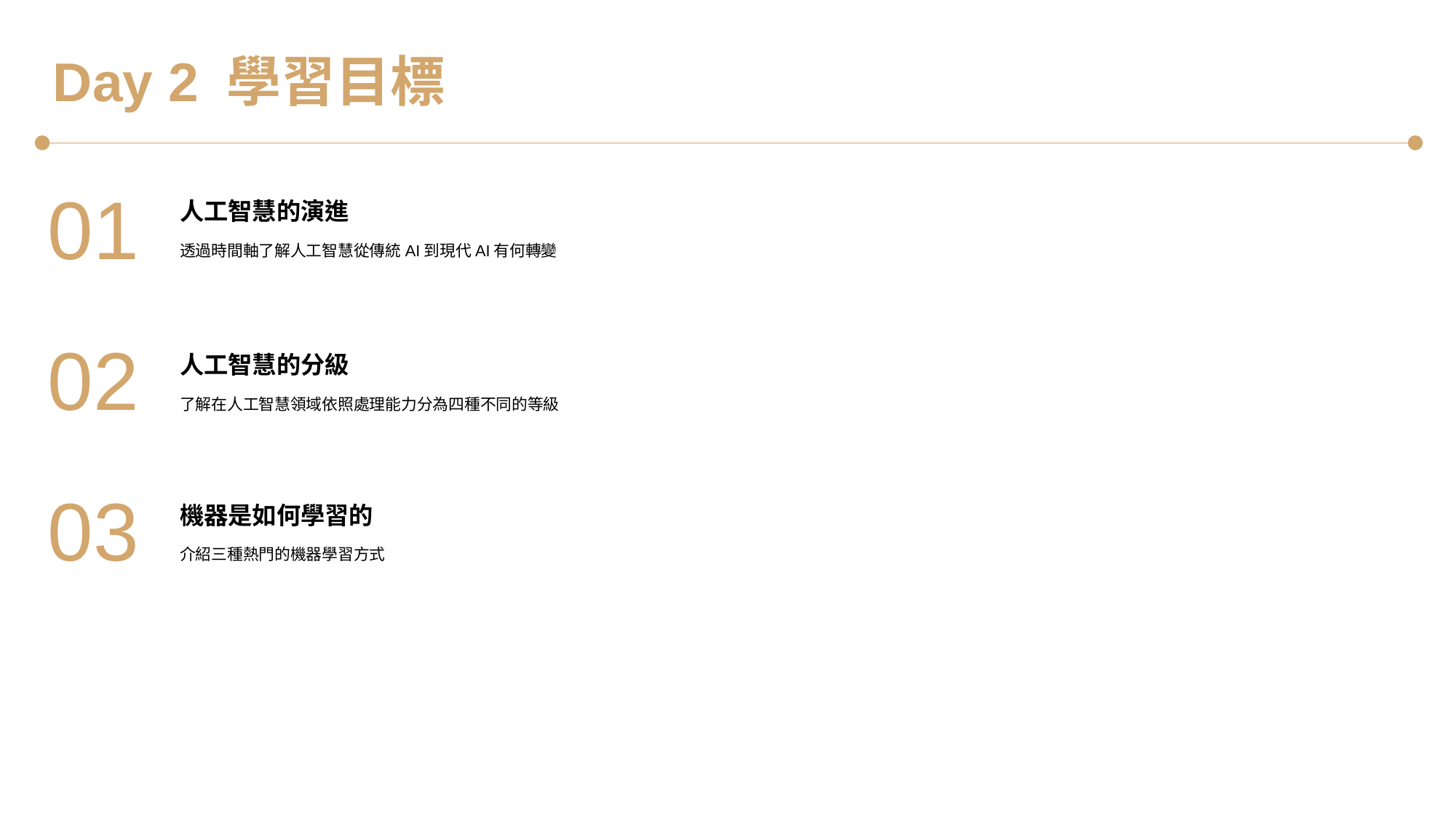

Day 2 學習目標
01
人工智慧的演進
透過時間軸了解人工智慧從傳統AI到現代AI有何轉變
02
人工智慧的分級
了解在人工智慧領域依照處理能力分為四種不同的等級
03
機器是如何學習的
介紹三種熱門的機器學習方式